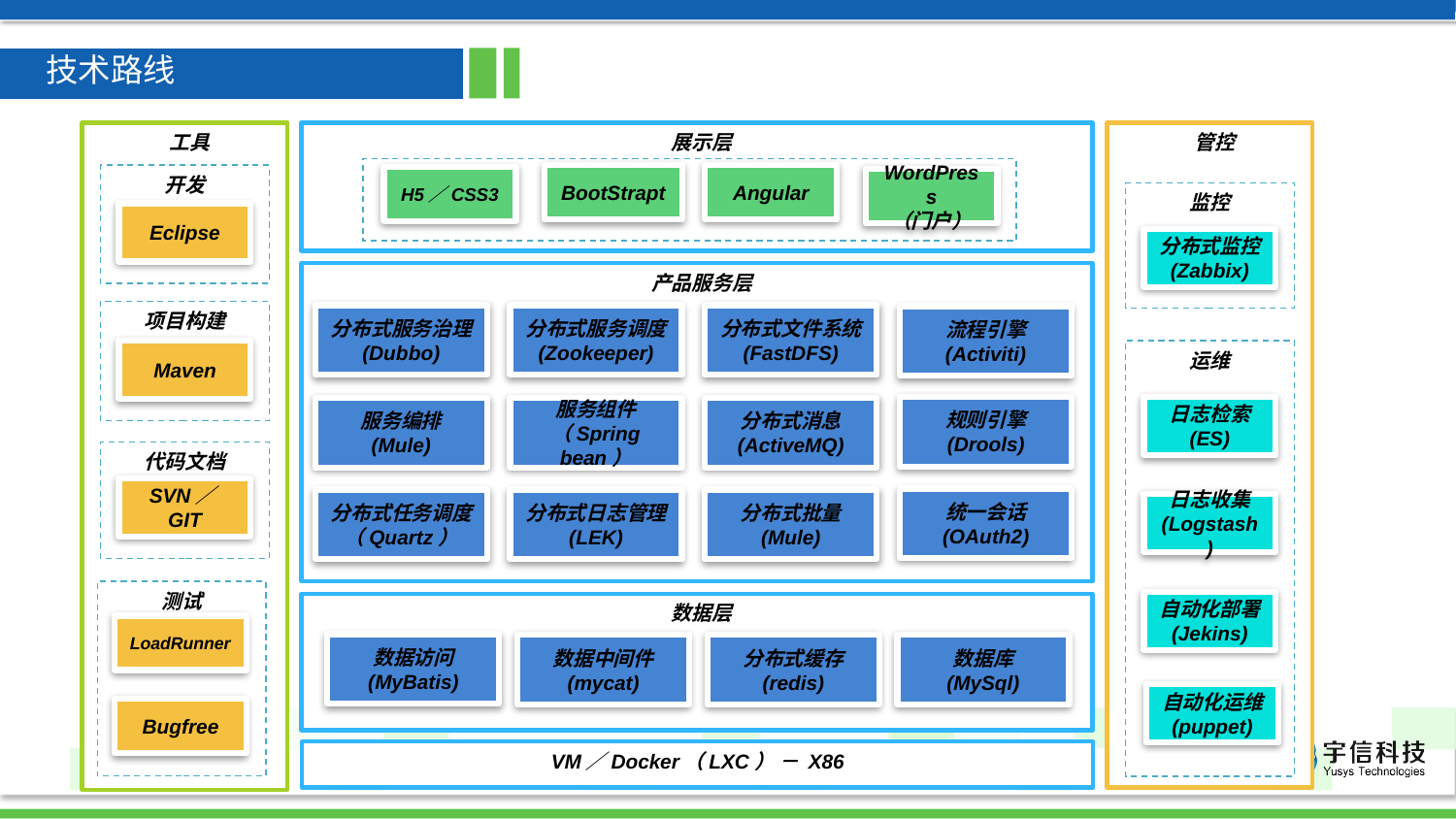

技术路线

 工具
 管控
 展示层
开发
监控
Eclipse
分布式监控
(Zabbix)
 产品服务层
项目构建
分布式服务治理
(Dubbo)
分布式服务调度
(Zookeeper)
分布式文件系统
(FastDFS)
Maven
运维

日志检索
(ES)

服务编排
(Mule)
服务组件
（Spring bean）
分布式消息
(ActiveMQ)
代码文档
SVN／GIT
分布式任务调度
（Quartz）
分布式日志管理
(LEK)
分布式批量
(Mule)

日志收集
(Logstash)

自动化部署
(Jekins)

 数据层
数据访问
(MyBatis)
数据中间件
(mycat)
分布式缓存
(redis)
数据库
(MySql)

Angular
BootStrapt
H5／CSS3
WordPress
（门户）
WordPress
（门户）
流程引擎
(Activiti)
规则引擎
(Drools)
统一会话
(OAuth2)
测试
LoadRunner

自动化运维
(puppet)

Bugfree
VM／Docker（LXC） － X86